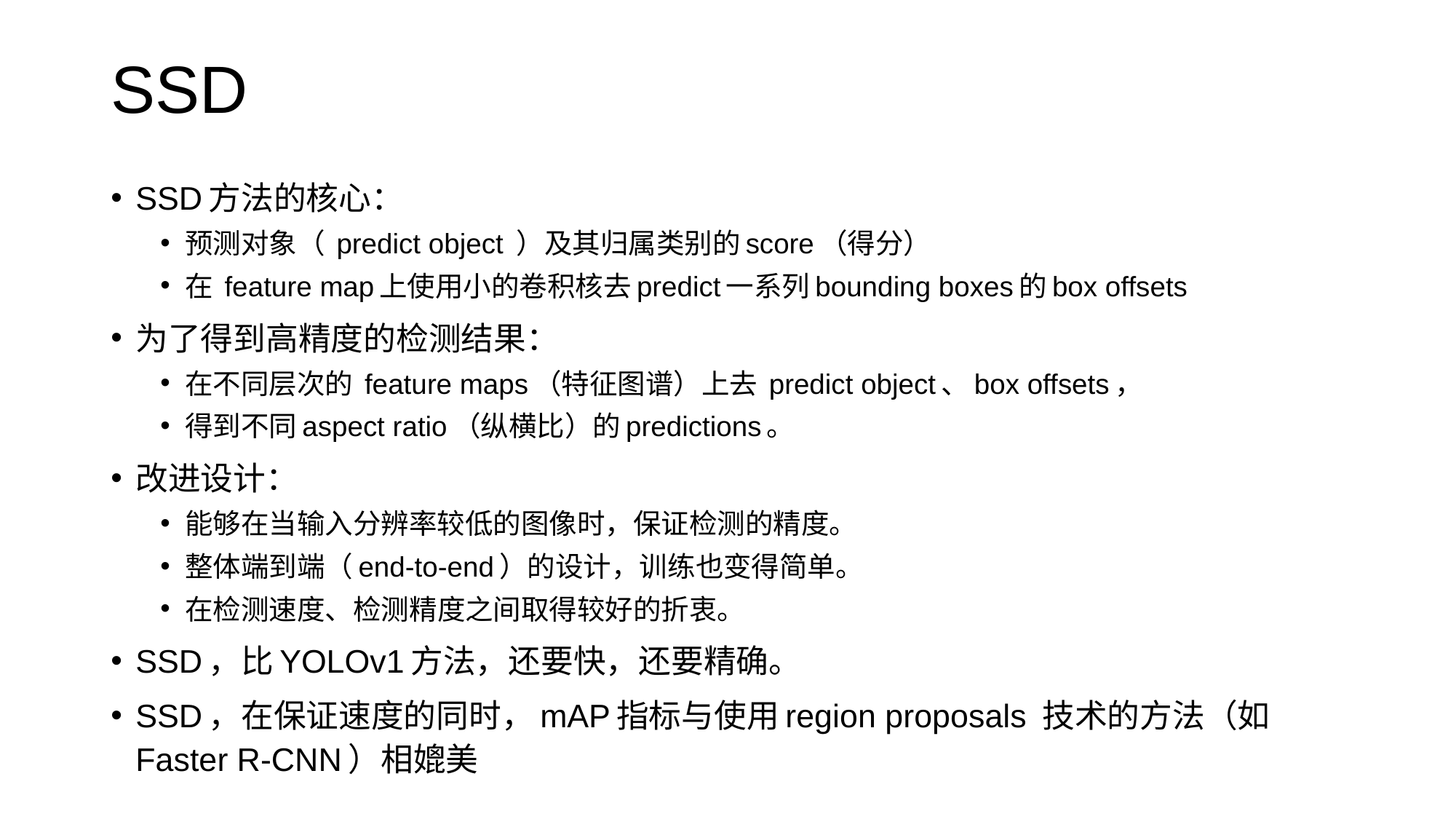

# SSD
SSD方法的核心：
预测对象（ predict object ）及其归属类别的score（得分）
在 feature map上使用小的卷积核去predict一系列bounding boxes的box offsets
为了得到高精度的检测结果：
在不同层次的 feature maps（特征图谱）上去 predict object、box offsets，
得到不同aspect ratio（纵横比）的predictions。
改进设计：
能够在当输入分辨率较低的图像时，保证检测的精度。
整体端到端（end-to-end）的设计，训练也变得简单。
在检测速度、检测精度之间取得较好的折衷。
SSD，比YOLOv1方法，还要快，还要精确。
SSD，在保证速度的同时，mAP指标与使用region proposals 技术的方法（如 Faster R-CNN）相媲美